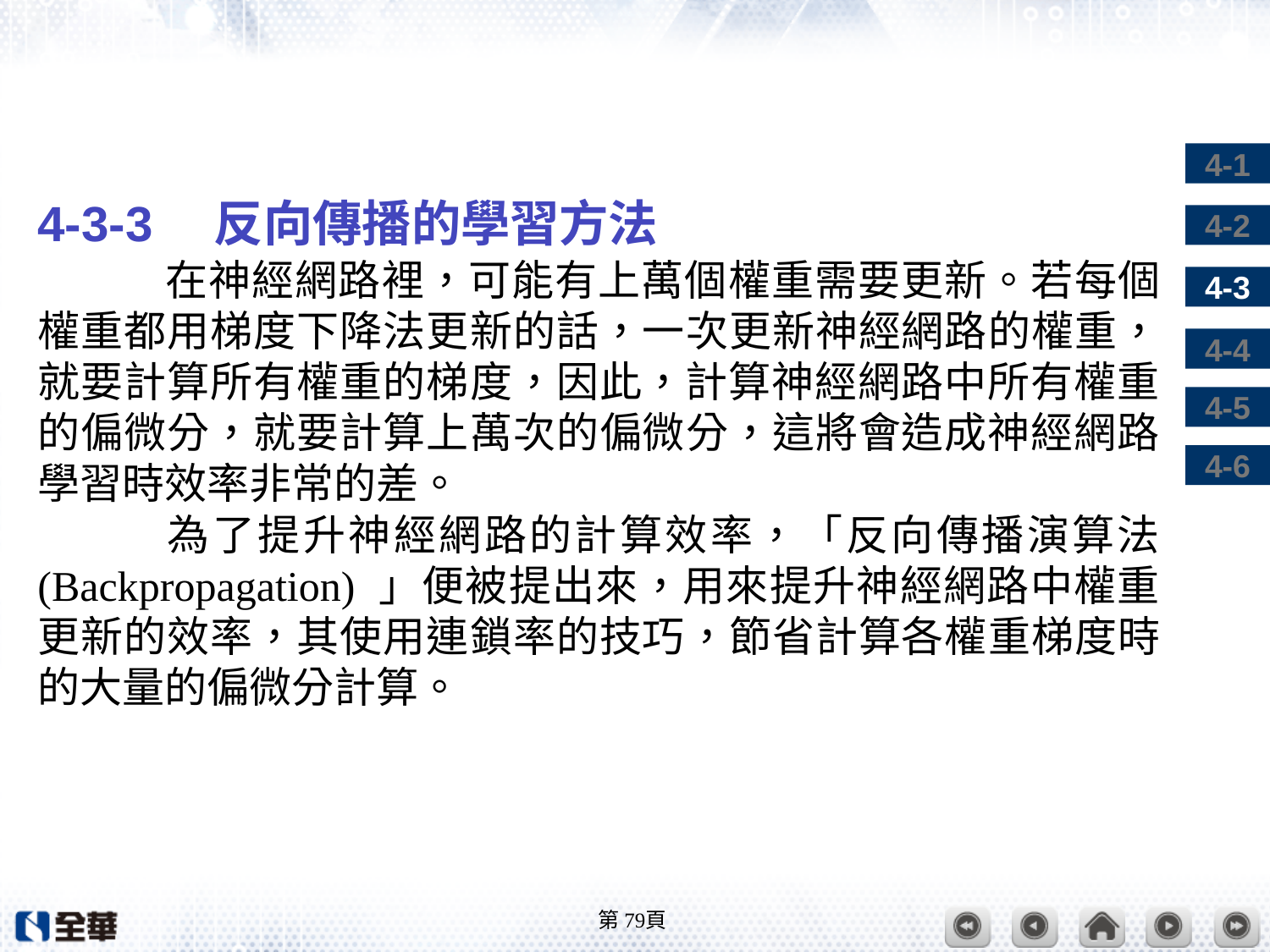

#
4-3-3　反向傳播的學習方法
	在神經網路裡，可能有上萬個權重需要更新。若每個權重都用梯度下降法更新的話，一次更新神經網路的權重，就要計算所有權重的梯度，因此，計算神經網路中所有權重的偏微分，就要計算上萬次的偏微分，這將會造成神經網路學習時效率非常的差。
	為了提升神經網路的計算效率，「反向傳播演算法 (Backpropagation) 」便被提出來，用來提升神經網路中權重更新的效率，其使用連鎖率的技巧，節省計算各權重梯度時的大量的偏微分計算。